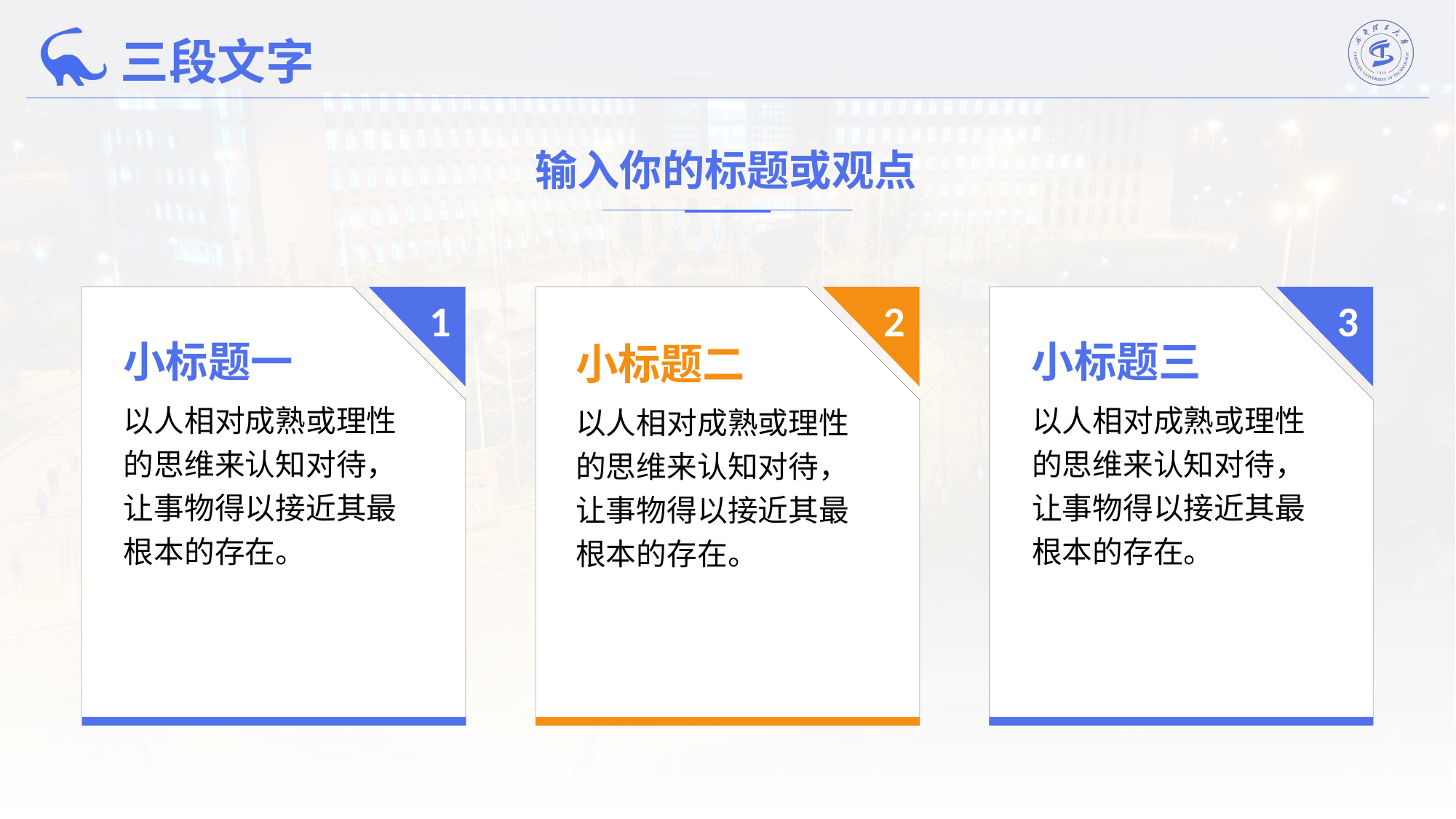

三段文字
输入你的标题或观点

1

2

3
小标题一
小标题三
小标题二
以人相对成熟或理性的思维来认知对待，让事物得以接近其最根本的存在。
以人相对成熟或理性的思维来认知对待，让事物得以接近其最根本的存在。
以人相对成熟或理性的思维来认知对待，让事物得以接近其最根本的存在。